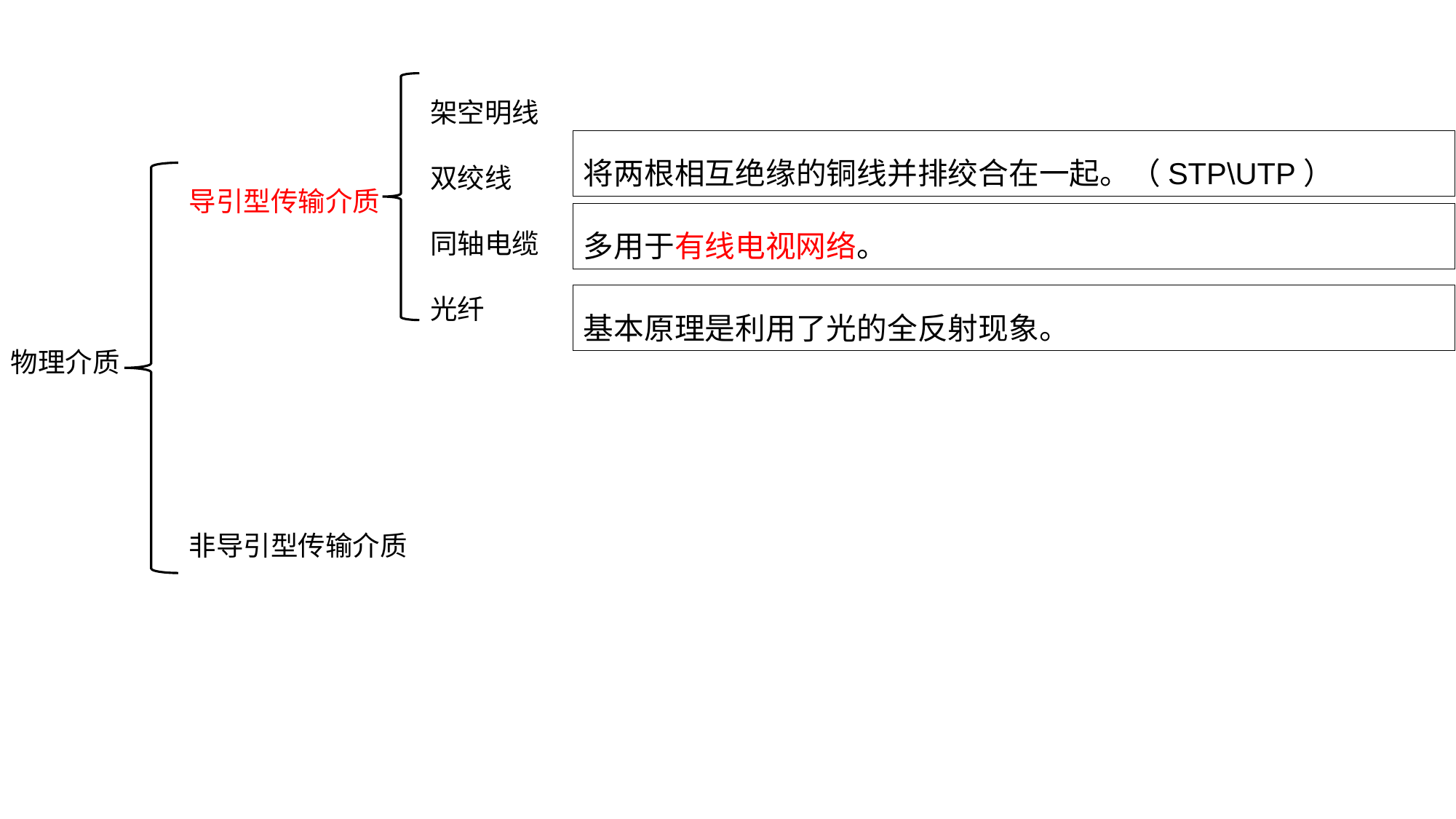

架空明线
双绞线
同轴电缆
光纤

将两根相互绝缘的铜线并排绞合在一起。（STP\UTP）

导引型传输介质

非导引型传输介质
多用于有线电视网络。
基本原理是利用了光的全反射现象。
物理介质